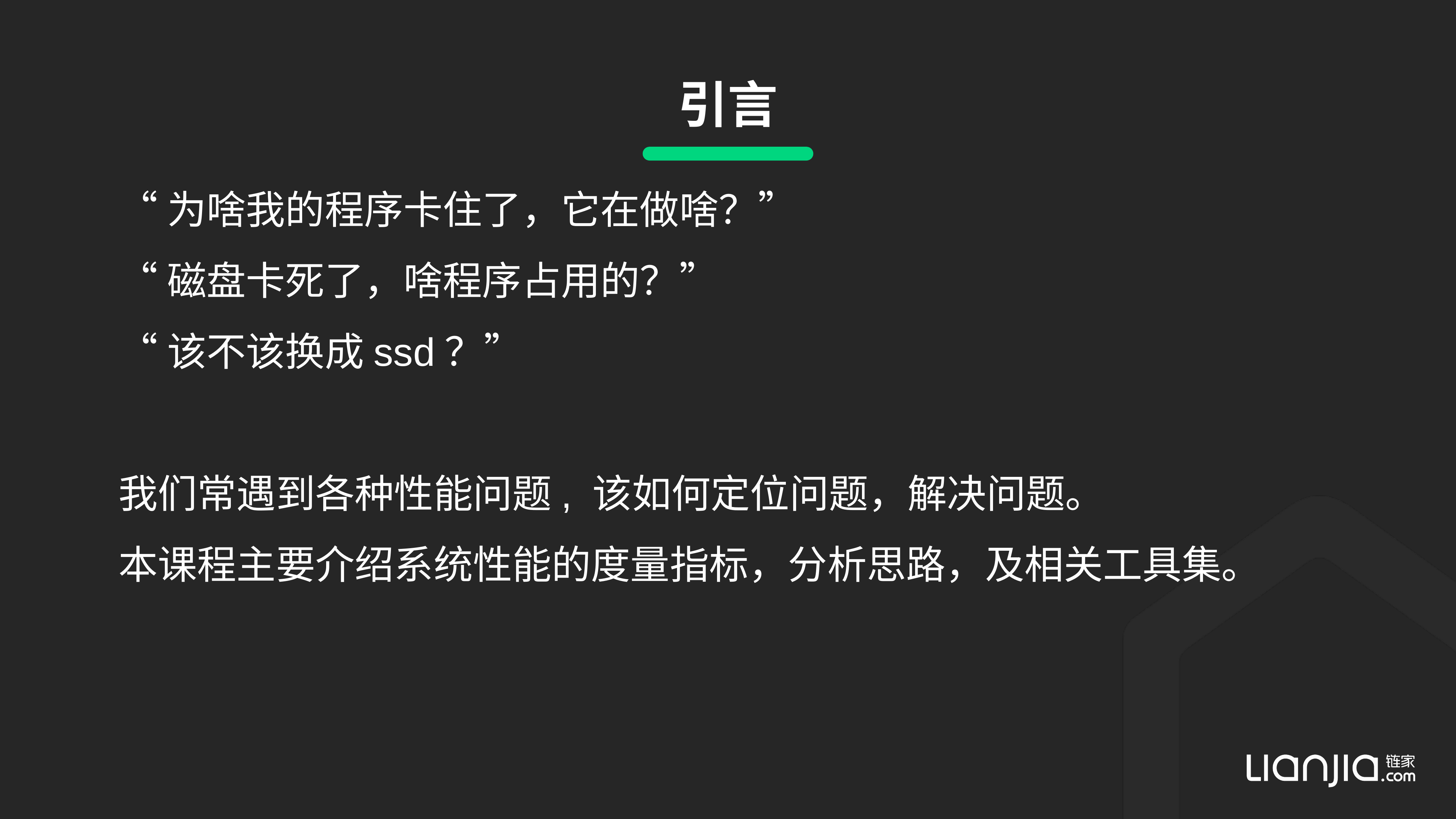

# 引言
“为啥我的程序卡住了，它在做啥？”
“磁盘卡死了，啥程序占用的？”
“该不该换成ssd？”

我们常遇到各种性能问题, 该如何定位问题，解决问题。
本课程主要介绍系统性能的度量指标，分析思路，及相关工具集。